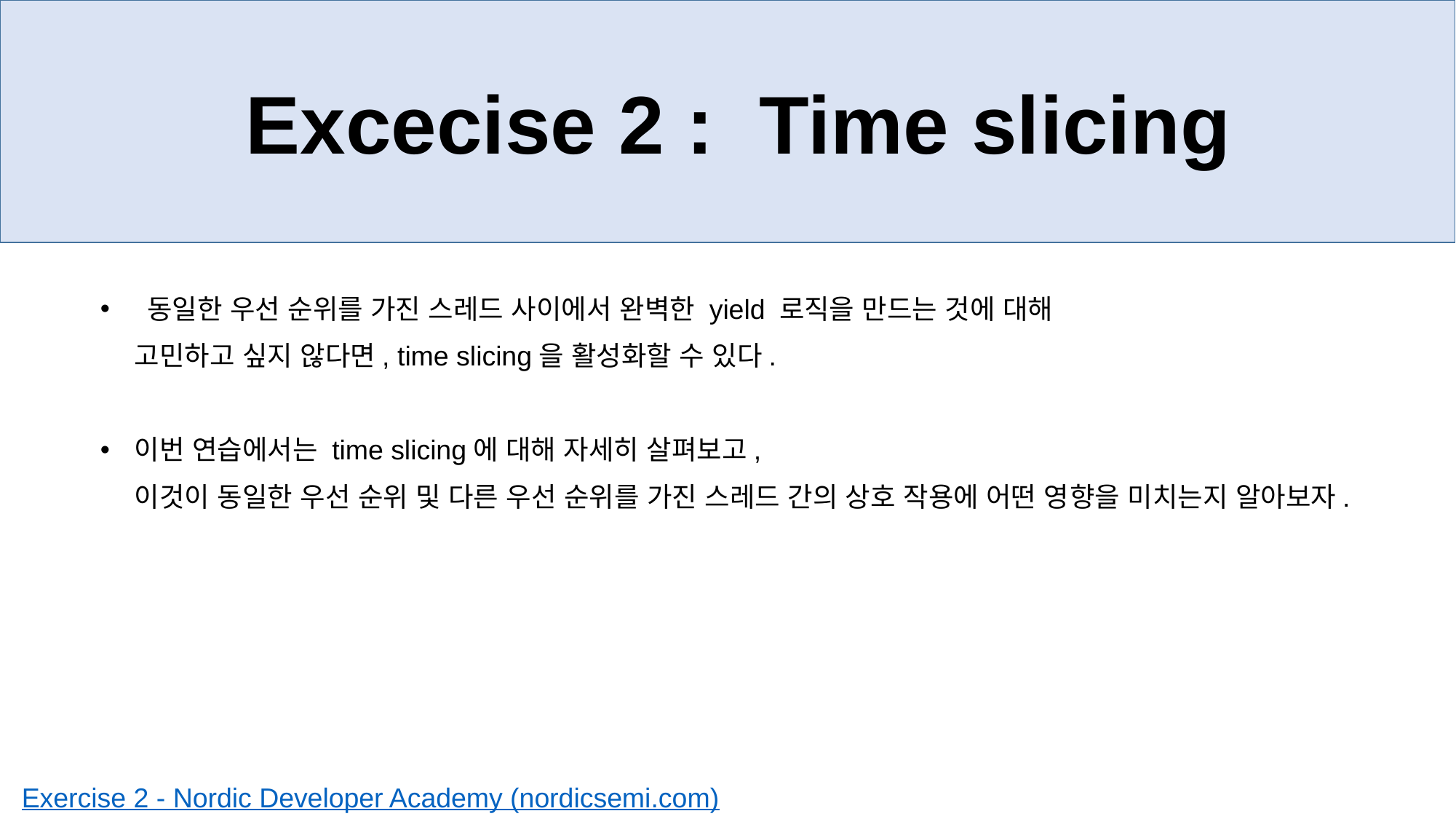

Excecise 2 :  Time slicing

 동일한 우선 순위를 가진 스레드 사이에서 완벽한 yield 로직을 만드는 것에 대해
고민하고 싶지 않다면, time slicing을 활성화할 수 있다.

이번 연습에서는 time slicing에 대해 자세히 살펴보고,
이것이 동일한 우선 순위 및 다른 우선 순위를 가진 스레드 간의 상호 작용에 어떤 영향을 미치는지 알아보자.
Exercise 2 - Nordic Developer Academy (nordicsemi.com)